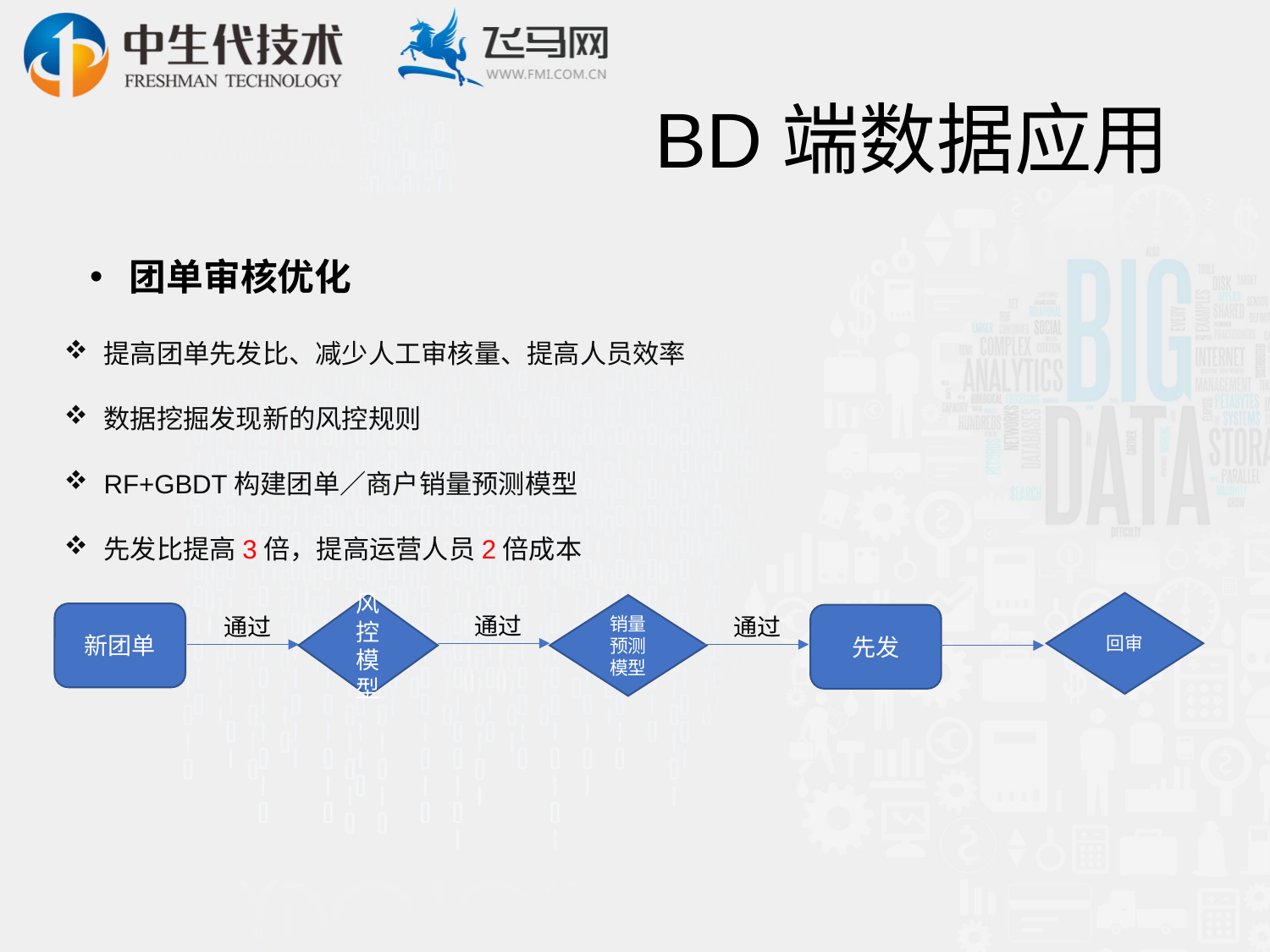

# BD端数据应用
团单审核优化
提高团单先发比、减少人工审核量、提高人员效率
数据挖掘发现新的风控规则
RF+GBDT构建团单／商户销量预测模型
先发比提高3倍，提高运营人员2倍成本

回审
风控模型
销量预测模型
新团单
通过
先发
通过
通过